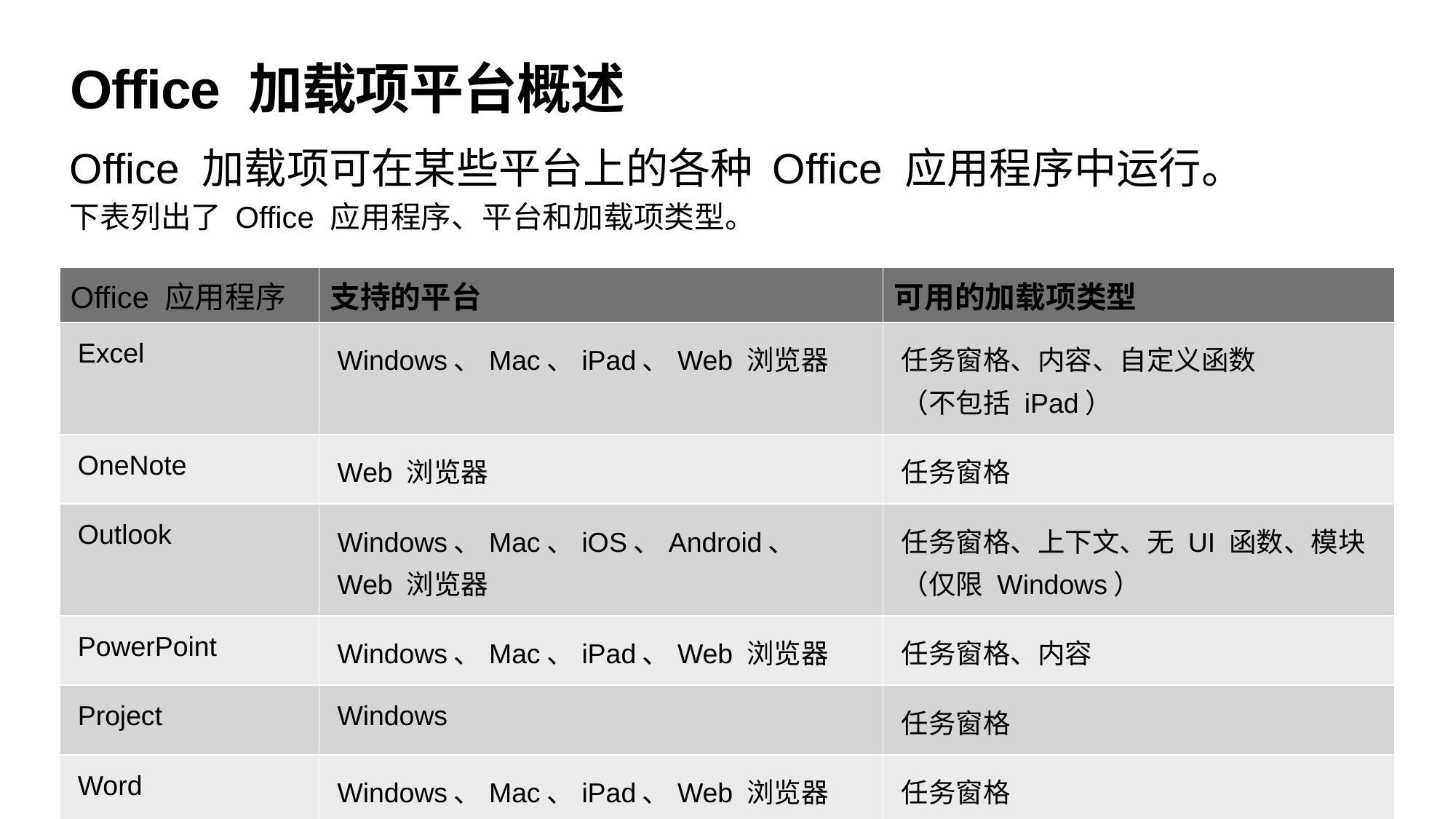

# Office 加载项平台概述
Office 加载项可在某些平台上的各种 Office 应用程序中运行。
下表列出了 Office 应用程序、平台和加载项类型。

| Office 应用程序 | 支持的平台 | 可用的加载项类型 |
| --- | --- | --- |
| Excel | Windows、Mac、iPad、Web 浏览器 | 任务窗格、内容、自定义函数 （不包括 iPad） |
| OneNote | Web 浏览器 | 任务窗格 |
| Outlook | Windows、Mac、iOS、Android、 Web 浏览器 | 任务窗格、上下文、无 UI 函数、模块（仅限 Windows） |
| PowerPoint | Windows、Mac、iPad、Web 浏览器 | 任务窗格、内容 |
| Project | Windows | 任务窗格 |
| Word | Windows、Mac、iPad、Web 浏览器 | 任务窗格 |